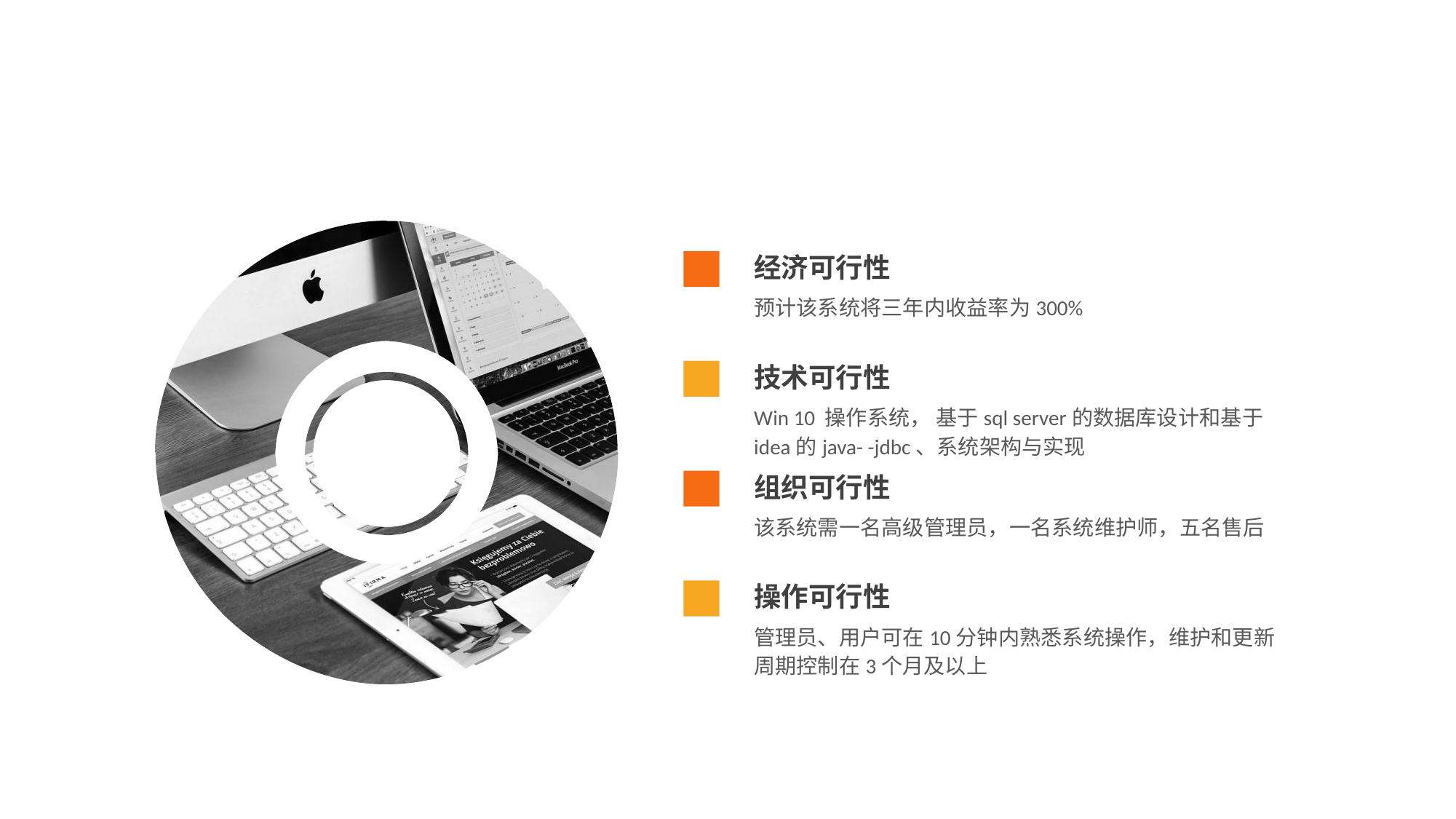

经济可行性
预计该系统将三年内收益率为300%

技术可行性
Win 10 操作系统， 基于sql server的数据库设计和基于idea的java- -jdbc、系统架构与实现

组织可行性
该系统需一名高级管理员，一名系统维护师，五名售后

操作可行性
管理员、用户可在10分钟内熟悉系统操作，维护和更新周期控制在3个月及以上